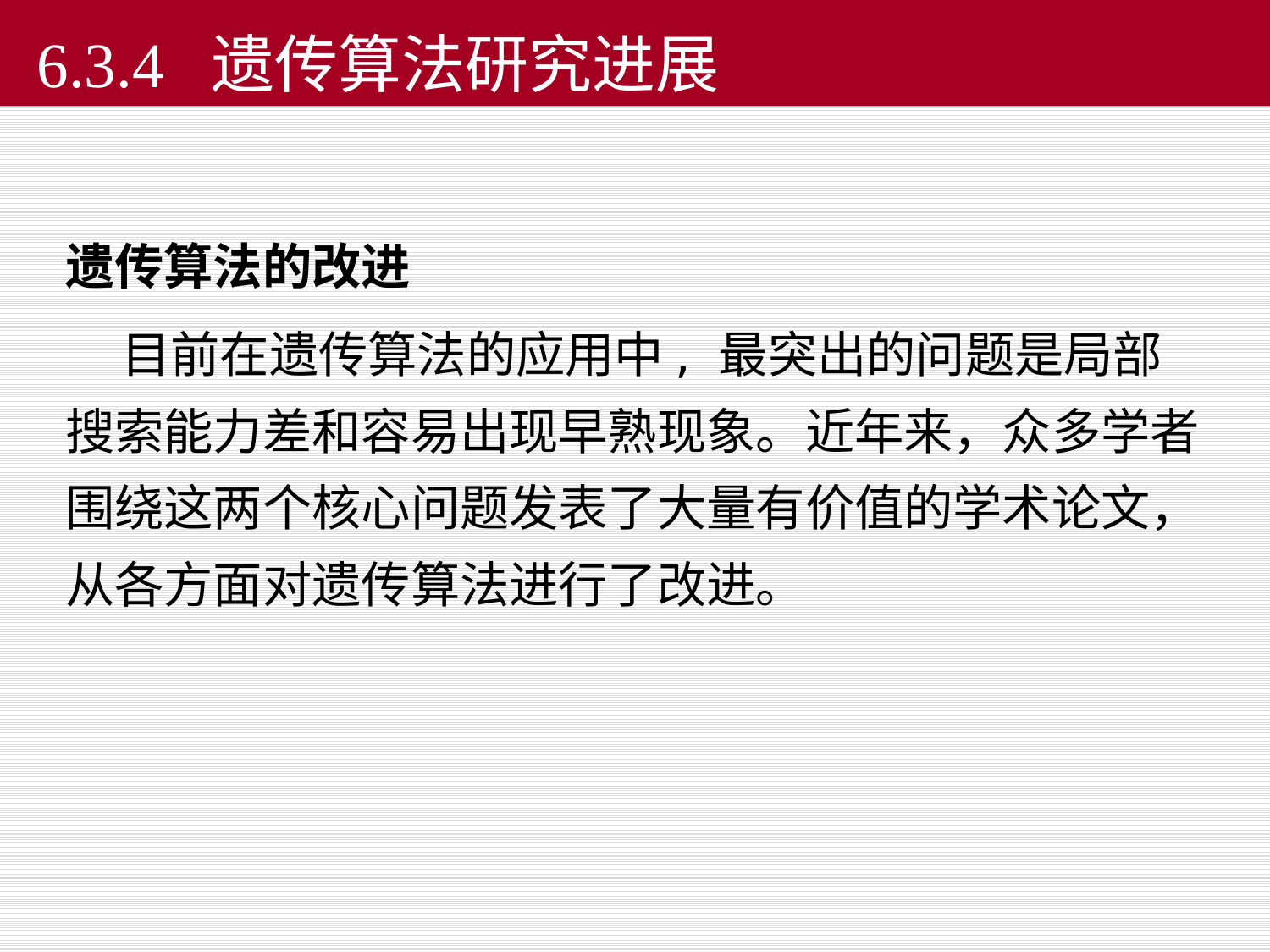

6.3.4  遗传算法研究进展
遗传算法的改进
    目前在遗传算法的应用中, 最突出的问题是局部搜索能力差和容易出现早熟现象。近年来，众多学者围绕这两个核心问题发表了大量有价值的学术论文，从各方面对遗传算法进行了改进。

120